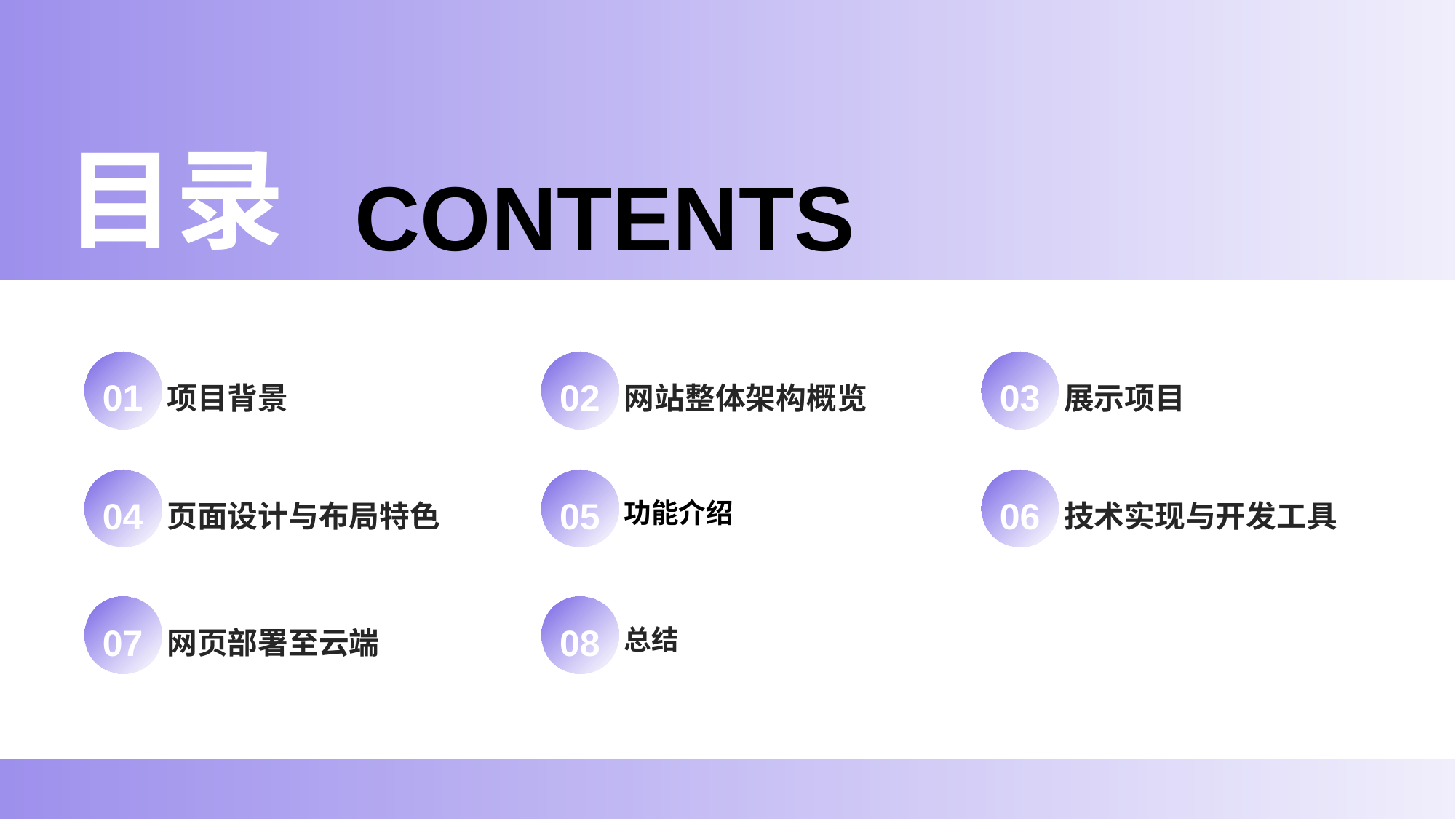

目录
CONTENTS

01
项目背景
02
网站整体架构概览
03
展示项目

04
页面设计与布局特色
05
功能介绍
06
技术实现与开发工具

07
网页部署至云端
08
总结